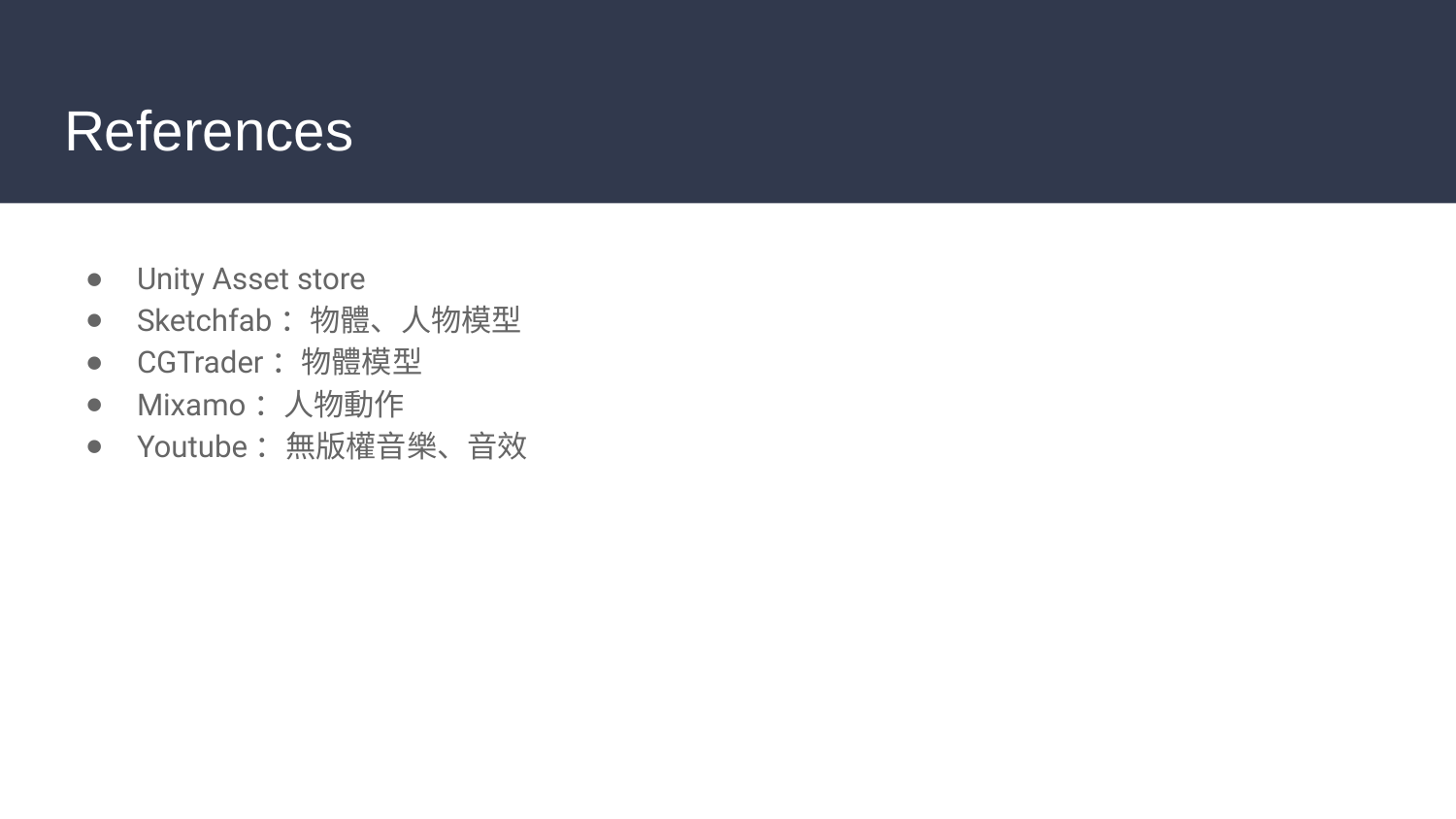

# References
Unity Asset store
Sketchfab：物體、人物模型
CGTrader：物體模型
Mixamo：人物動作
Youtube：無版權音樂、音效